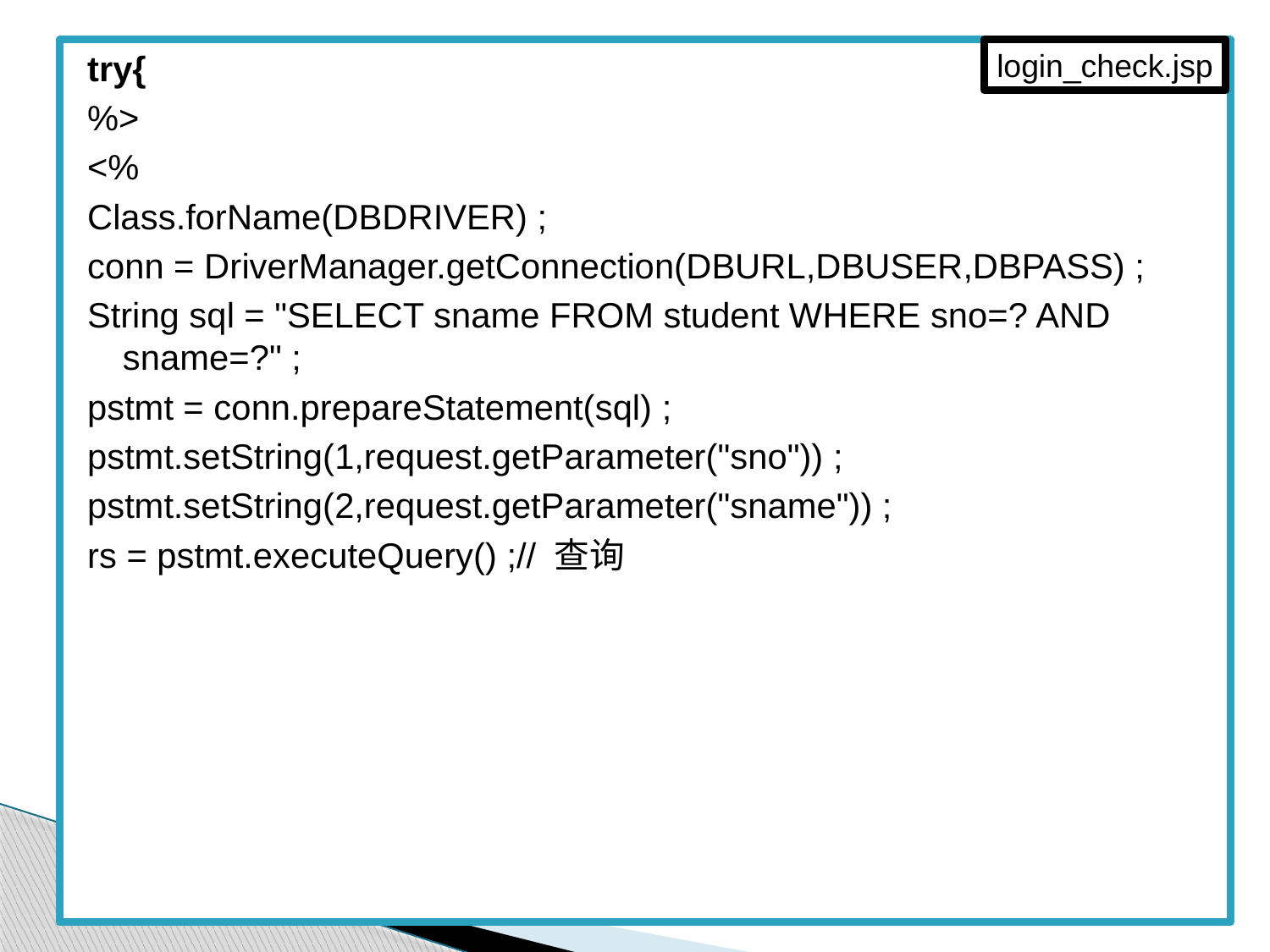

try{
%>
<%
Class.forName(DBDRIVER) ;
conn = DriverManager.getConnection(DBURL,DBUSER,DBPASS) ;
String sql = "SELECT sname FROM student WHERE sno=? AND sname=?" ;
pstmt = conn.prepareStatement(sql) ;
pstmt.setString(1,request.getParameter("sno")) ;
pstmt.setString(2,request.getParameter("sname")) ;
rs = pstmt.executeQuery() ;// 查询

login_check.jsp